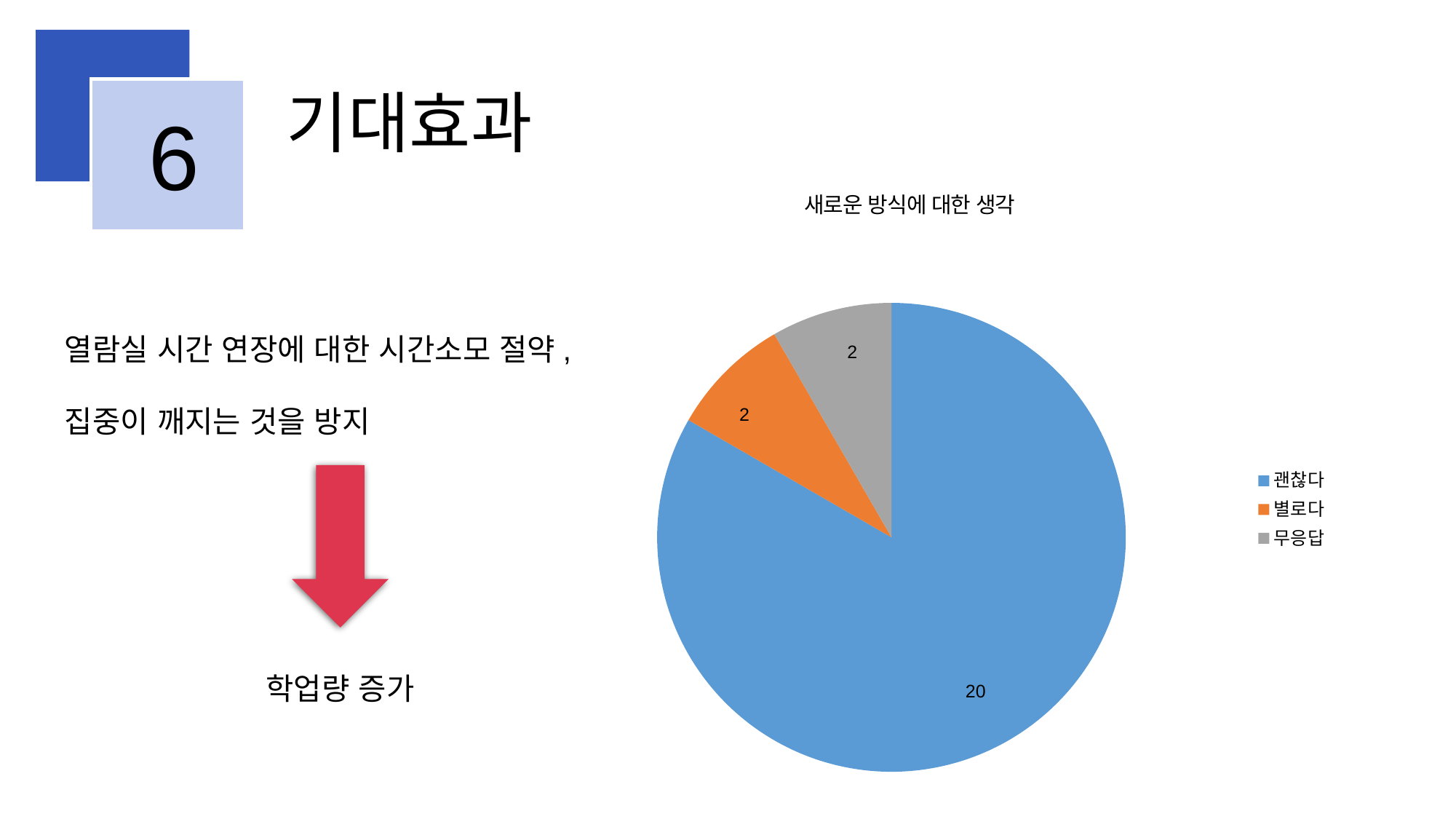

# 기대효과
6

### Chart:

| Category | 새로운 방식에 대한 생각 |
|---|---|
| 괜찮다 | 20.0 |
| 별로다 | 2.0 |
| 무응답 | 2.0 |
열람실 시간 연장에 대한 시간소모 절약, 집중이 깨지는 것을 방지

학업량 증가